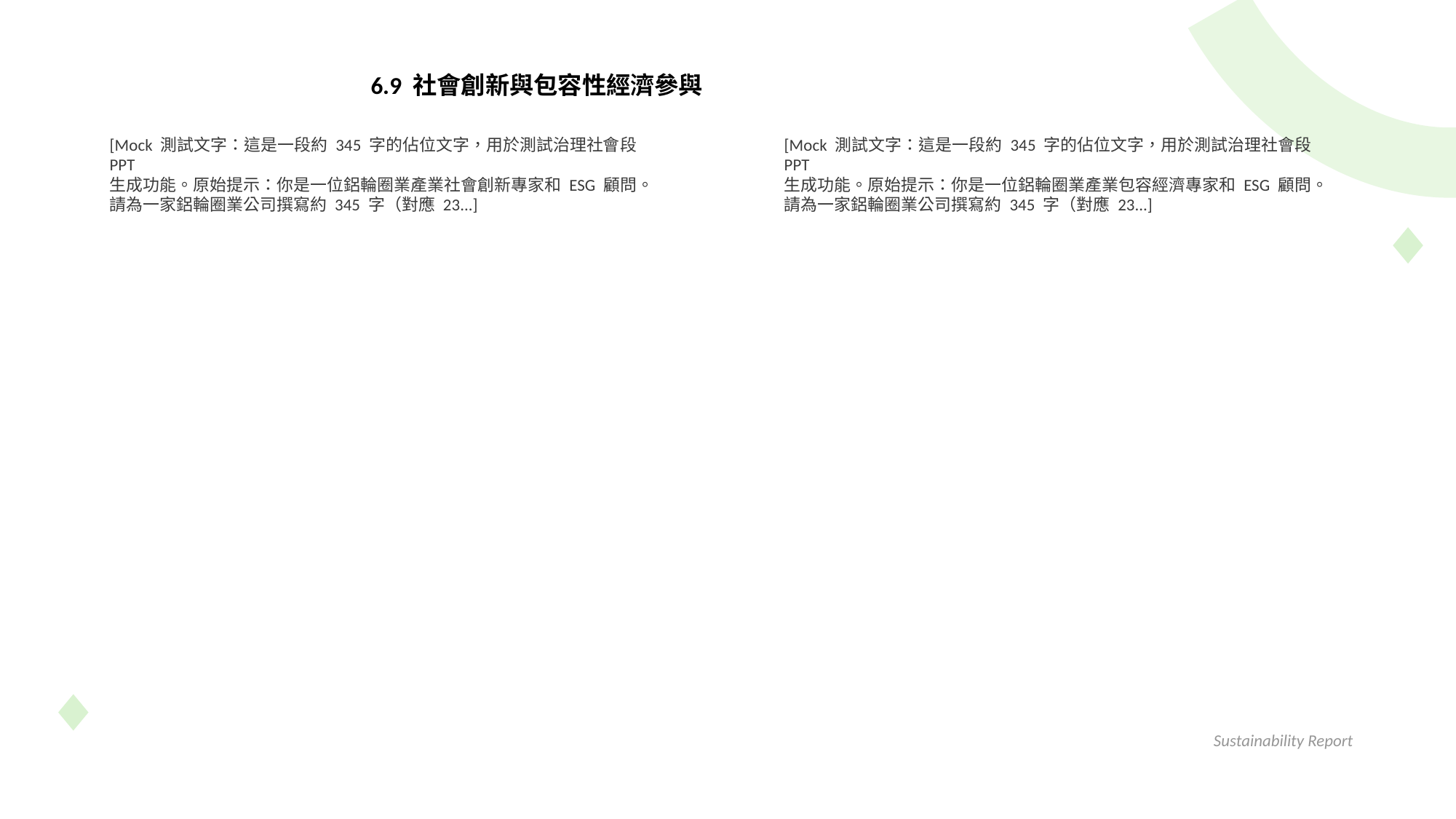

6.9 社會創新與包容性經濟參與
[Mock 測試文字：這是一段約 345 字的佔位文字，用於測試治理社會段 PPT
生成功能。原始提示：你是一位鋁輪圈業產業社會創新專家和 ESG 顧問。請為一家鋁輪圈業公司撰寫約 345 字（對應 23...]
[Mock 測試文字：這是一段約 345 字的佔位文字，用於測試治理社會段 PPT
生成功能。原始提示：你是一位鋁輪圈業產業包容經濟專家和 ESG 顧問。請為一家鋁輪圈業公司撰寫約 345 字（對應 23...]
Sustainability Report